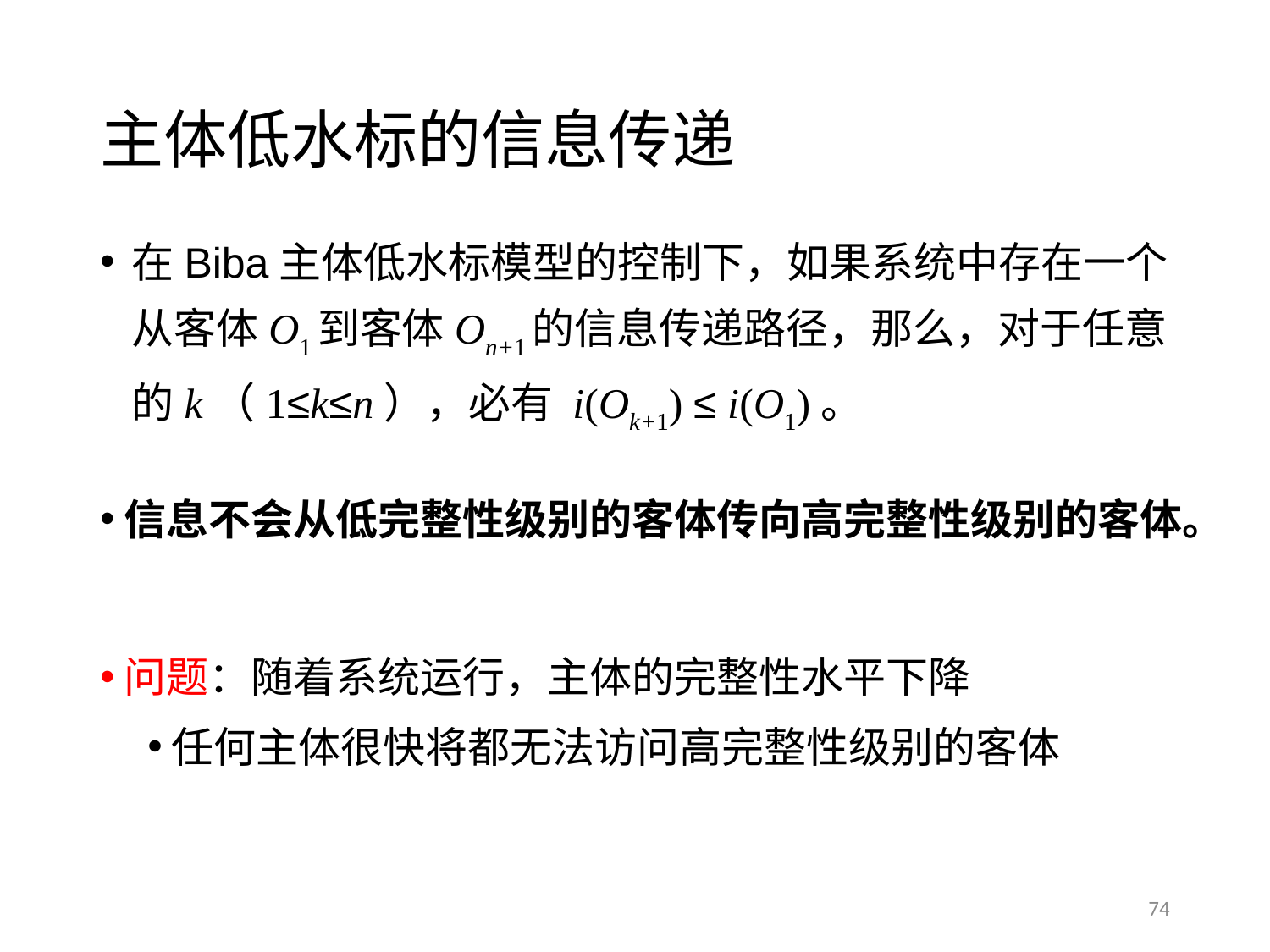

# 主体低水标的信息传递
在Biba主体低水标模型的控制下，如果系统中存在一个从客体O1到客体On+1的信息传递路径，那么，对于任意的k（1≤k≤n），必有 i(Ok+1) ≤ i(O1)。
信息不会从低完整性级别的客体传向高完整性级别的客体。
问题：随着系统运行，主体的完整性水平下降
任何主体很快将都无法访问高完整性级别的客体
74